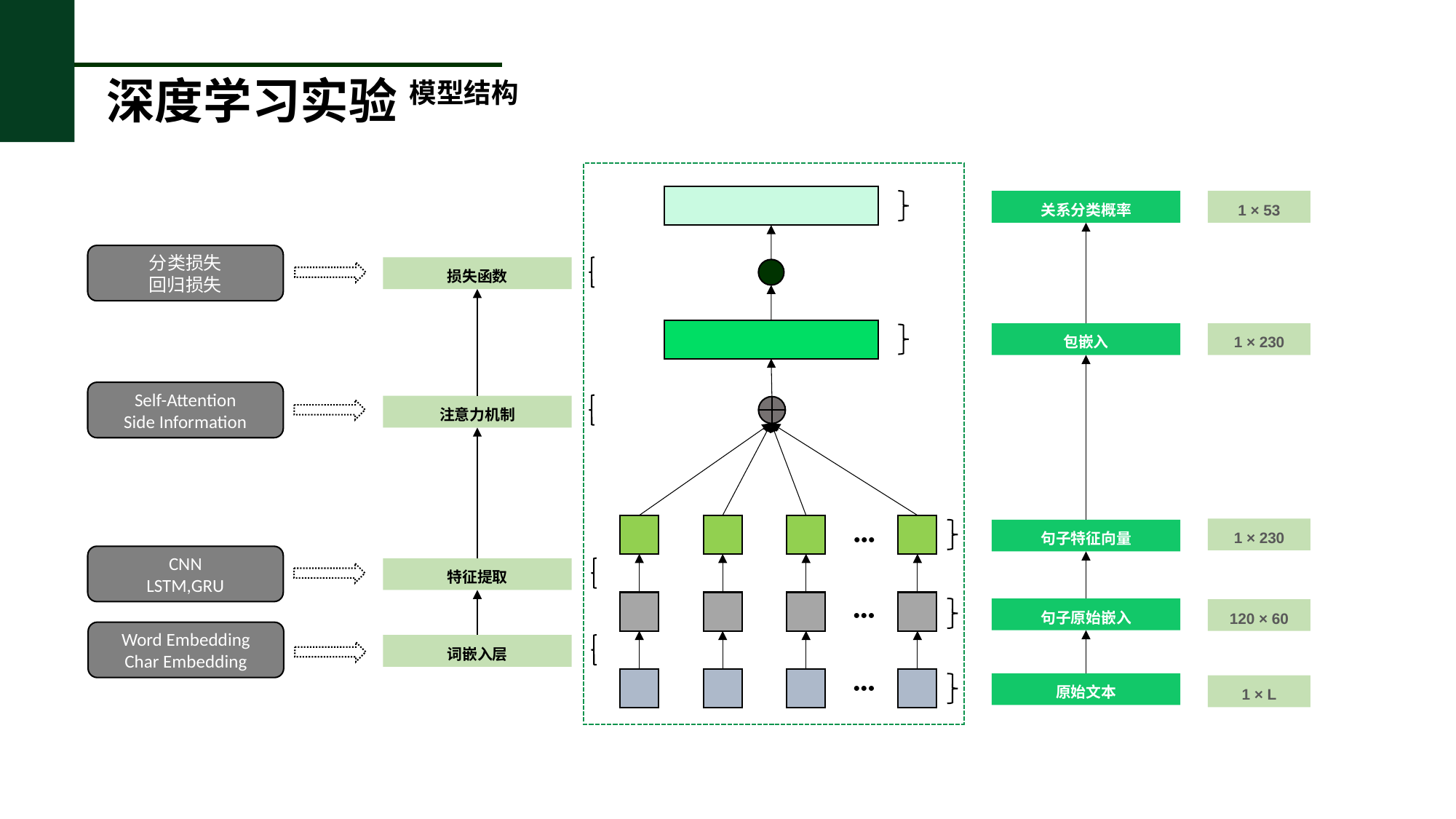

深度学习实验
模型结构

关系分类概率
1 × 53
分类损失
回归损失
损失函数

1 × 230
包嵌入

Self-Attention
Side Information

注意力机制

···

1 × 230

句子特征向量
CNN
LSTM,GRU
特征提取

···

句子原始嵌入
120 × 60
Word Embedding
Char Embedding
词嵌入层

···

原始文本

1 × L